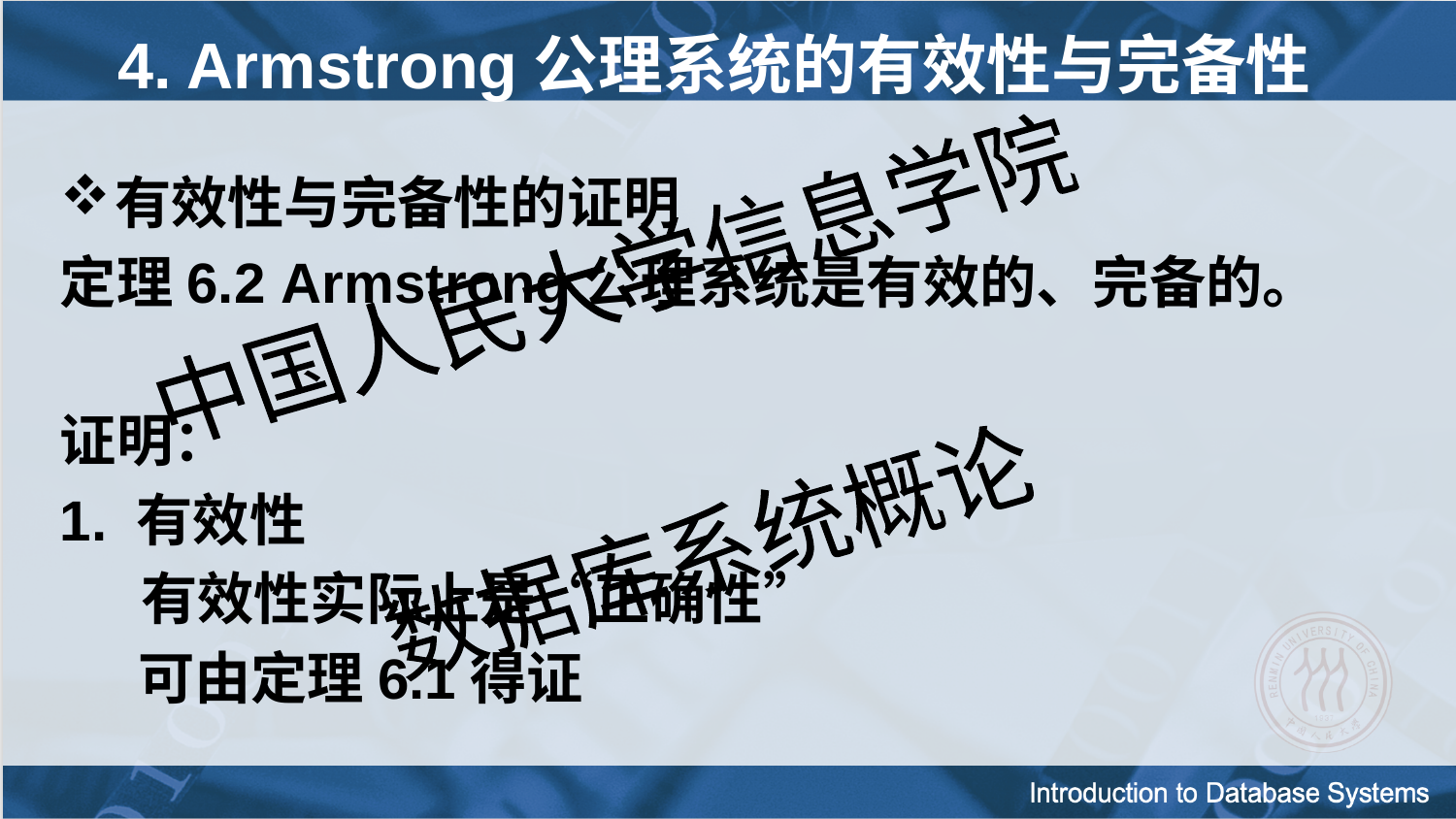

# 4. Armstrong公理系统的有效性与完备性
有效性与完备性的证明
定理6.2 Armstrong公理系统是有效的、完备的。

证明：
1. 有效性
	 有效性实际上是“正确性”
     可由定理6.1得证